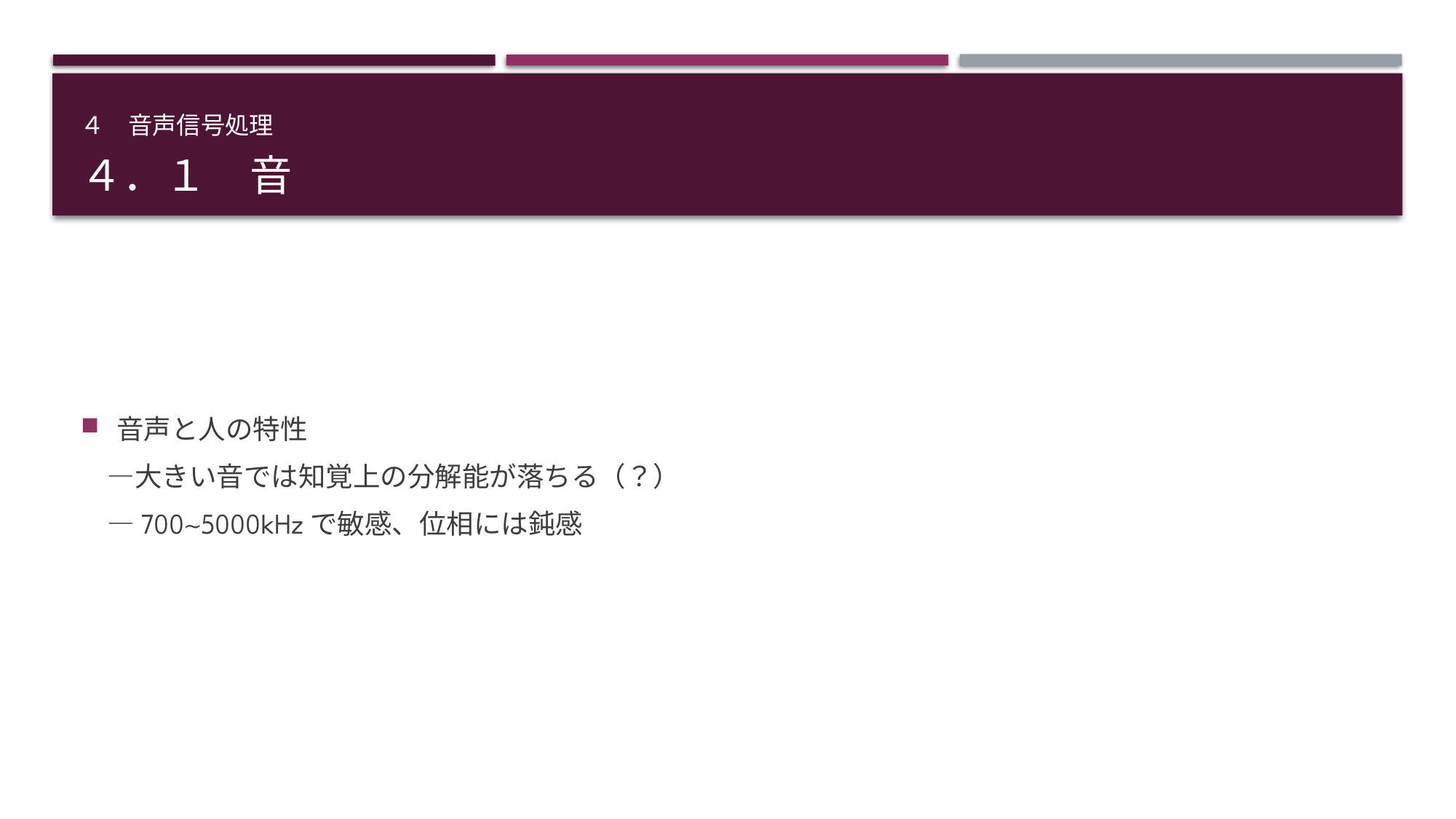

４　音声信号処理
# ４．１　音
音声と人の特性
　―大きい音では知覚上の分解能が落ちる（？）
　―700~5000kHzで敏感、位相には鈍感